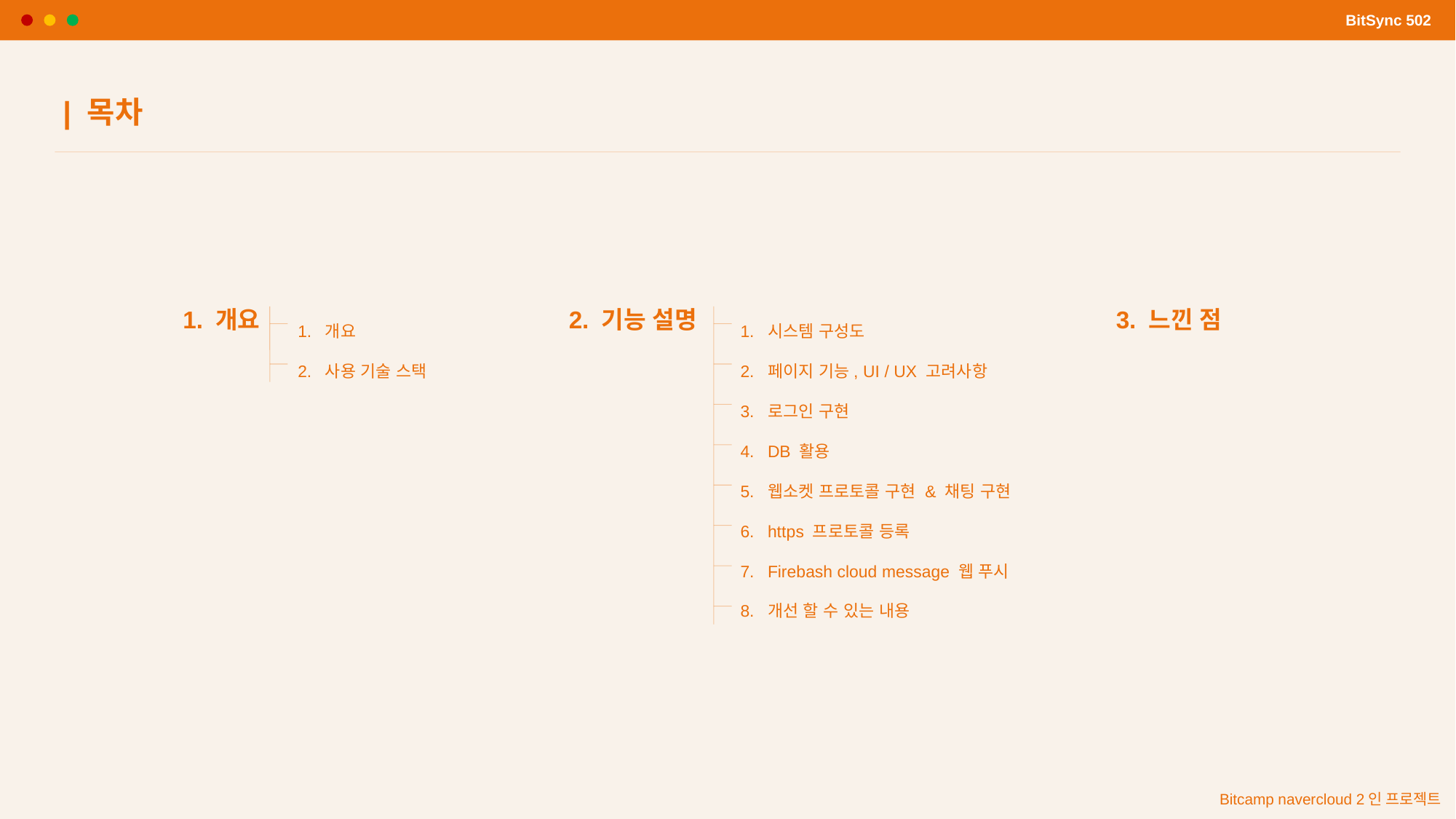

BitSync 502

| 목차
개요
사용 기술 스택
시스템 구성도
페이지 기능, UI / UX 고려사항
로그인 구현
DB 활용
웹소켓 프로토콜 구현 & 채팅 구현
https 프로토콜 등록
Firebash cloud message 웹 푸시
개선 할 수 있는 내용
1. 개요
2. 기능 설명
3. 느낀 점
Bitcamp navercloud 2인 프로젝트